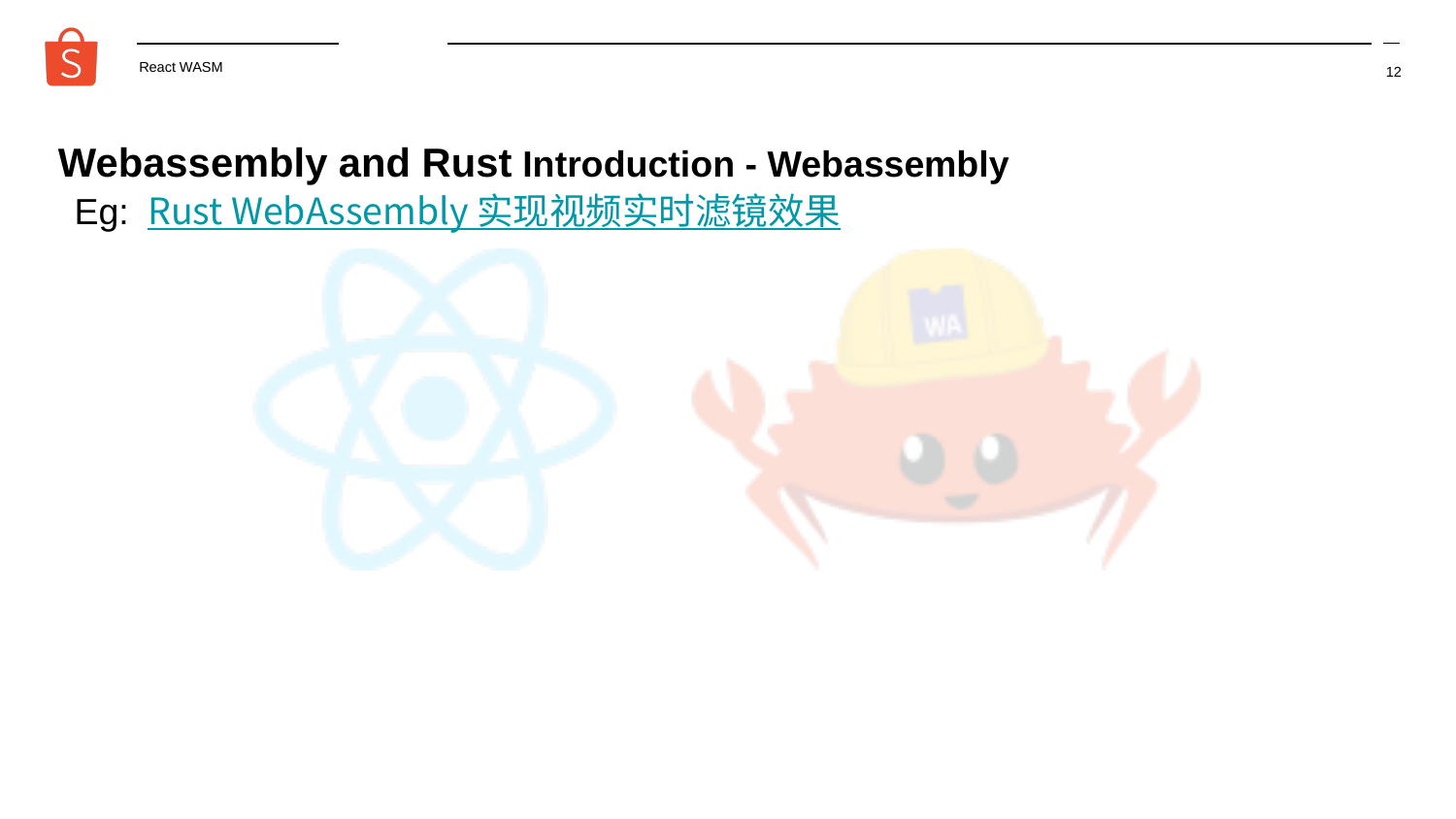

React WASM
12
Webassembly and Rust Introduction - Webassembly

Eg: Rust WebAssembly 实现视频实时滤镜效果